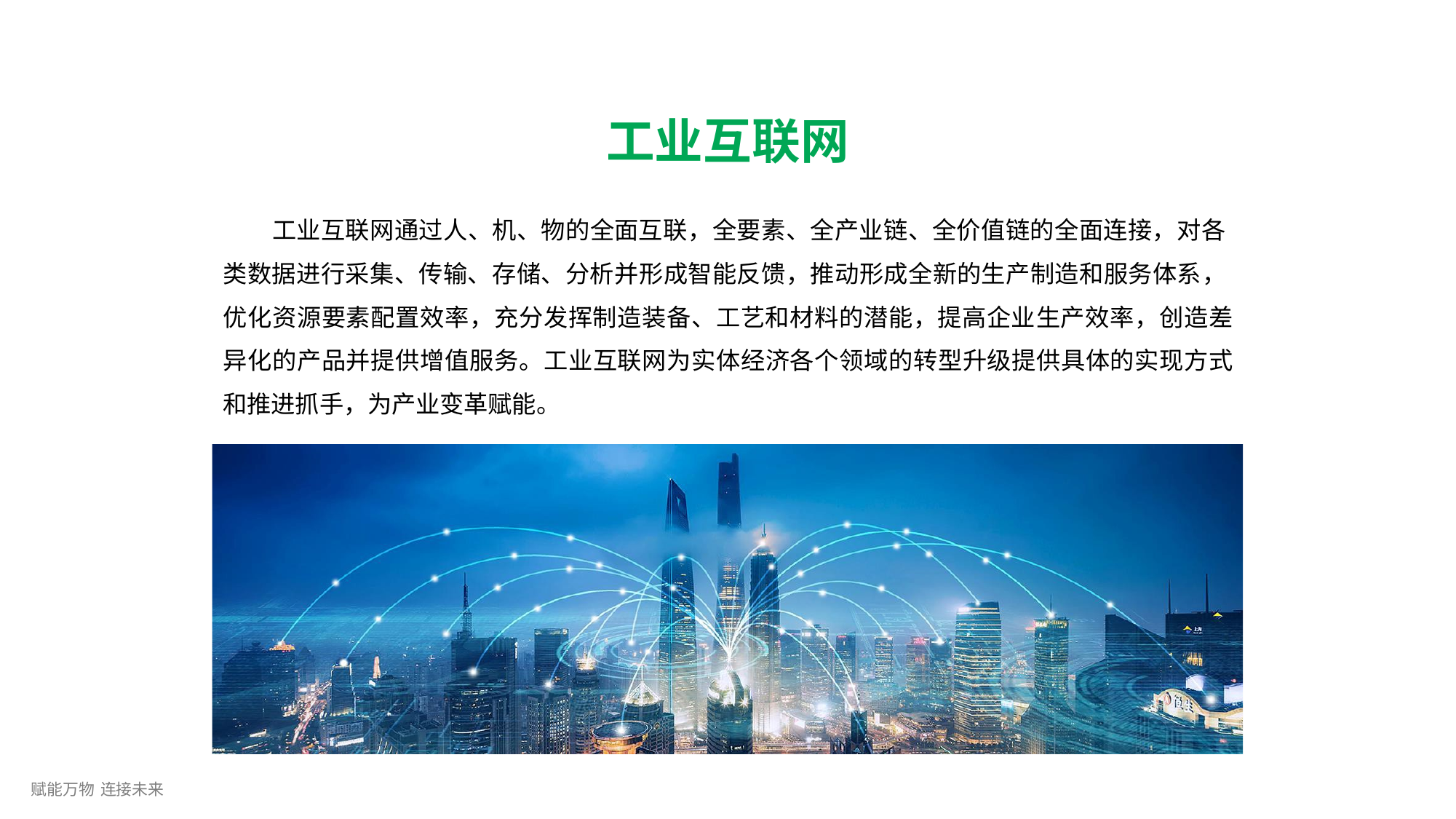

# 工业互联网
工业互联网通过人、机、物的全面互联，全要素、全产业链、全价值链的全面连接，对各
类数据进行采集、传输、存储、分析并形成智能反馈，推动形成全新的生产制造和服务体系，
优化资源要素配置效率，充分发挥制造装备、工艺和材料的潜能，提高企业生产效率，创造差 异化的产品并提供增值服务。工业互联网为实体经济各个领域的转型升级提供具体的实现方式 和推进抓手，为产业变革赋能。

赋能万物 连接未来